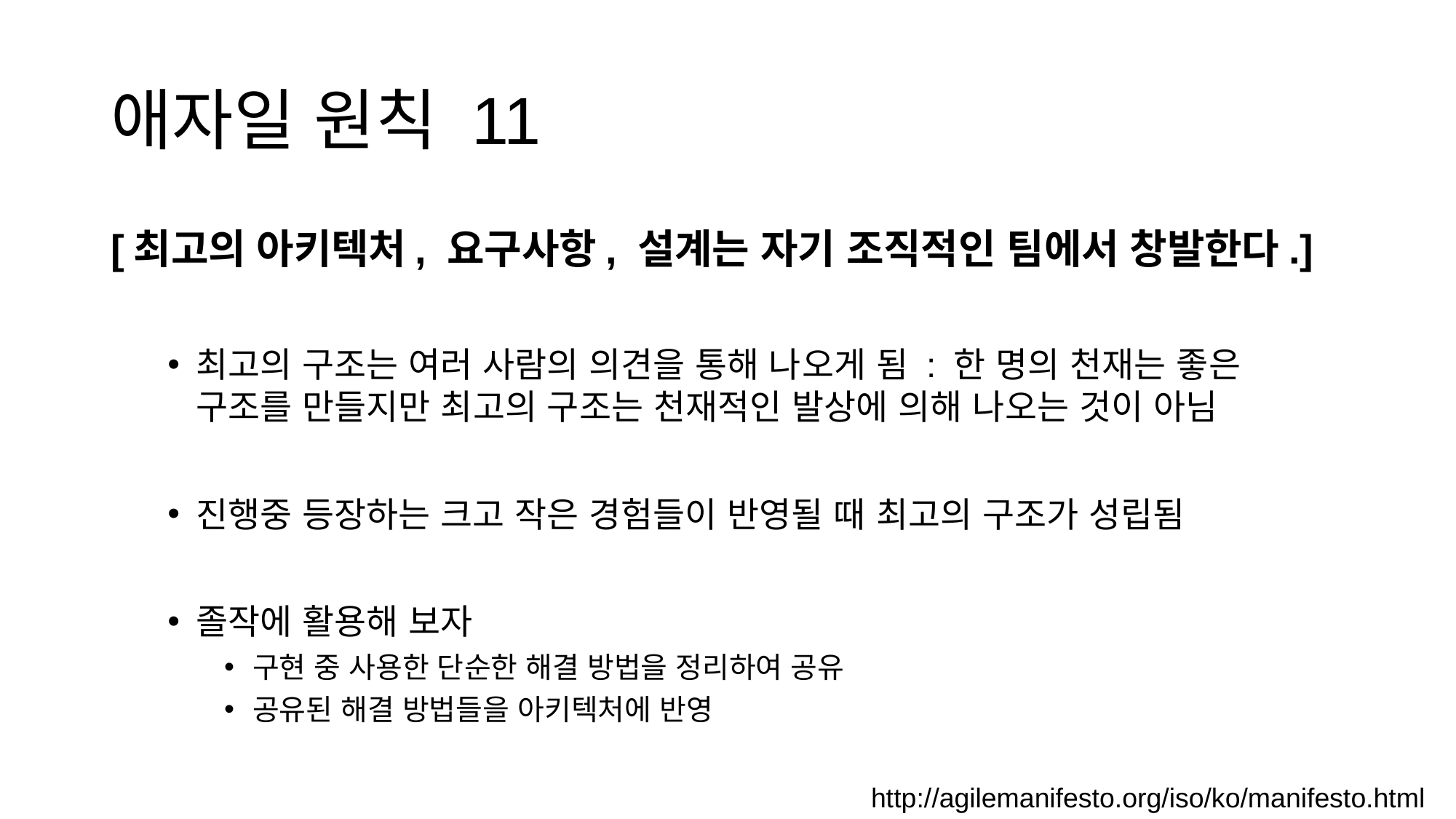

# 애자일 원칙 11
[최고의 아키텍처, 요구사항, 설계는 자기 조직적인 팀에서 창발한다.]

최고의 구조는 여러 사람의 의견을 통해 나오게 됨 : 한 명의 천재는 좋은 구조를 만들지만 최고의 구조는 천재적인 발상에 의해 나오는 것이 아님

진행중 등장하는 크고 작은 경험들이 반영될 때 최고의 구조가 성립됨

졸작에 활용해 보자
구현 중 사용한 단순한 해결 방법을 정리하여 공유
공유된 해결 방법들을 아키텍처에 반영
http://agilemanifesto.org/iso/ko/manifesto.html